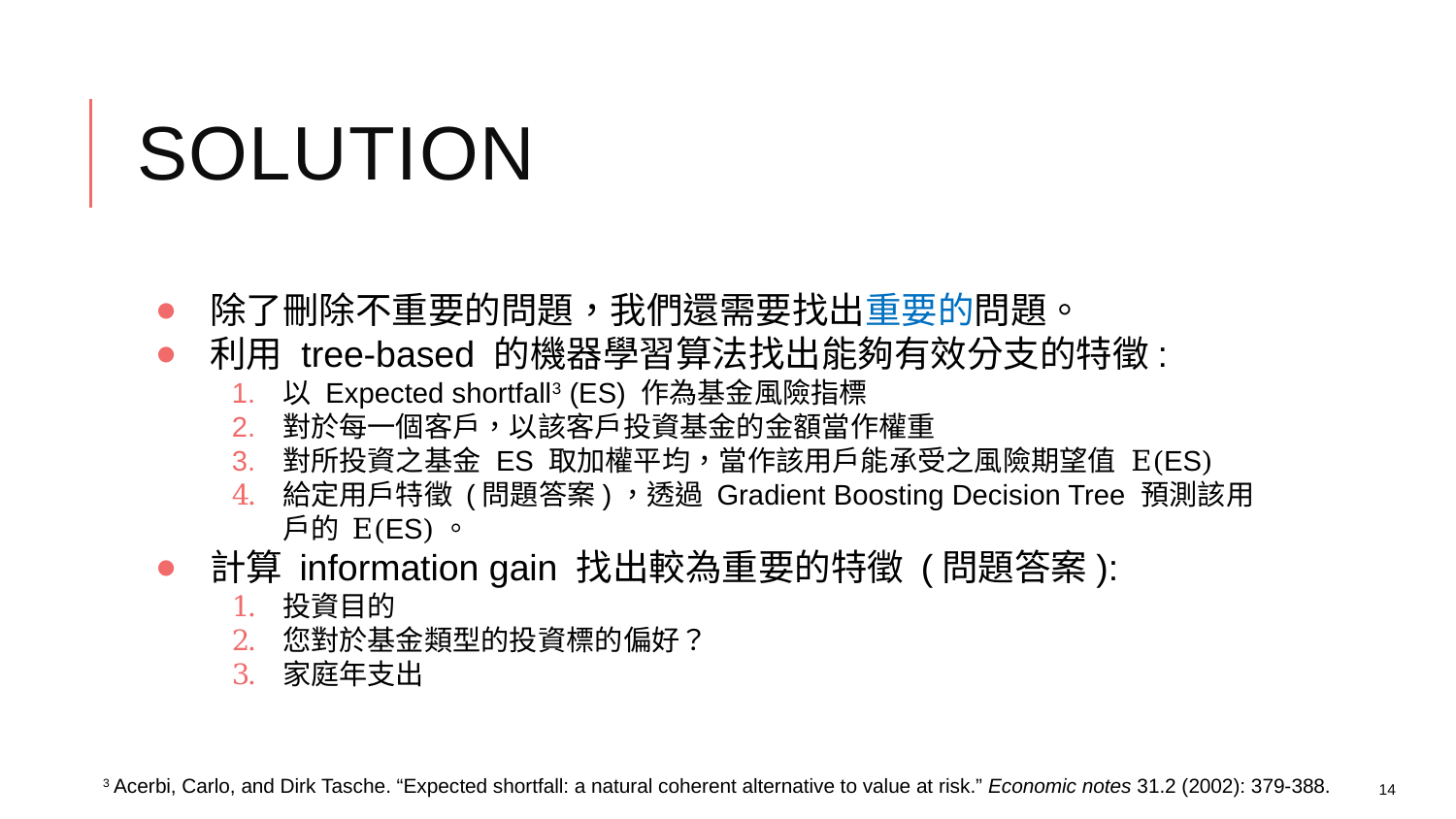

# Solution
除了刪除不重要的問題，我們還需要找出重要的問題。
利用 tree-based 的機器學習算法找出能夠有效分支的特徵:
以 Expected shortfall3 (ES) 作為基金風險指標
對於每一個客戶，以該客戶投資基金的金額當作權重
對所投資之基金 ES 取加權平均，當作該用戶能承受之風險期望值 E(ES)
給定用戶特徵 (問題答案)，透過 Gradient Boosting Decision Tree 預測該用戶的 E(ES)。
計算 information gain 找出較為重要的特徵 (問題答案):
投資目的
您對於基金類型的投資標的偏好？
家庭年支出

3 Acerbi, Carlo, and Dirk Tasche. “Expected shortfall: a natural coherent alternative to value at risk.” Economic notes 31.2 (2002): 379-388.
14